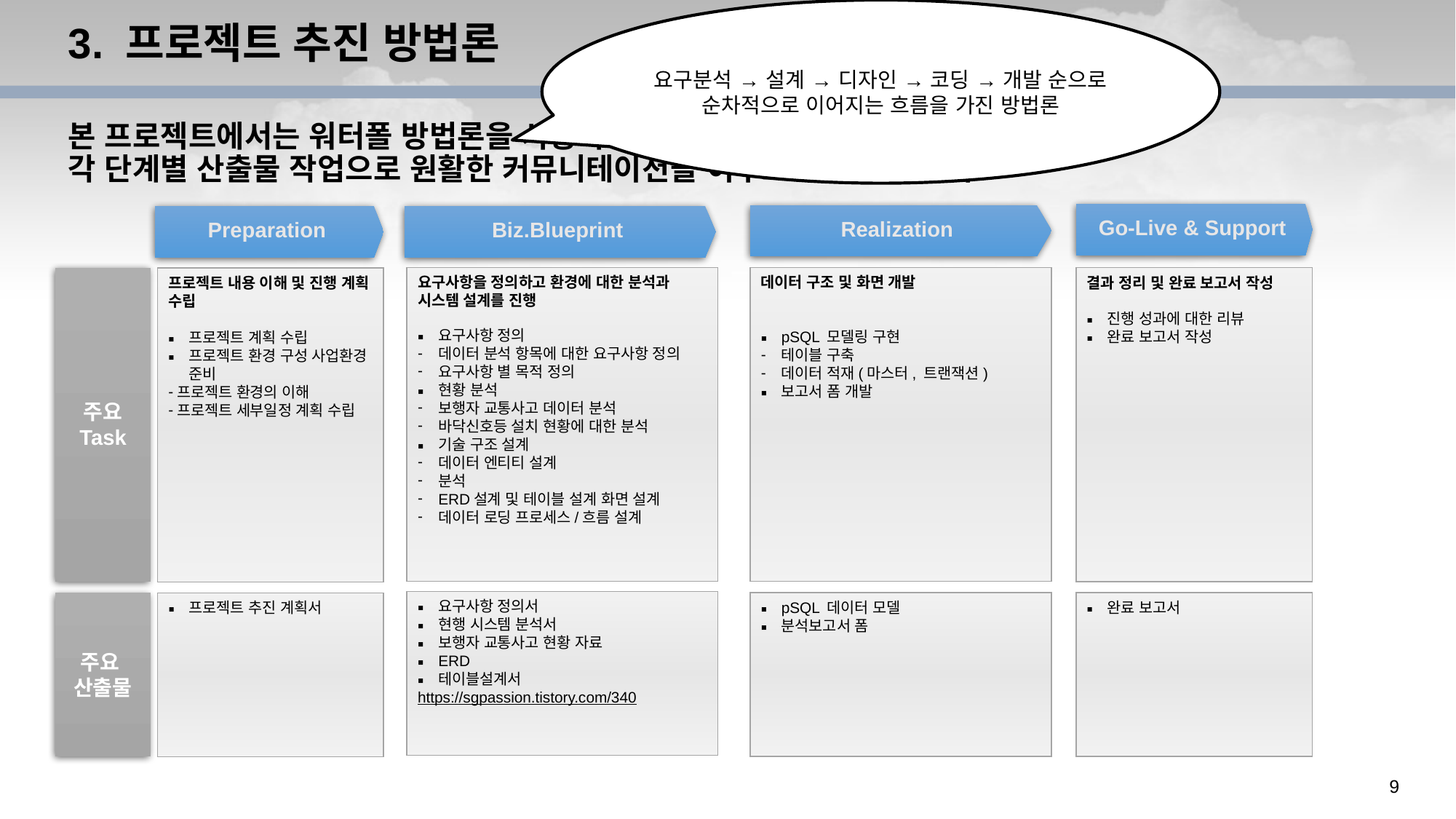

요구분석 → 설계 → 디자인 → 코딩 → 개발 순으로 순차적으로 이어지는 흐름을 가진 방법론
# 3. 프로젝트 추진 방법론
본 프로젝트에서는 워터폴 방법론을 사용하며,
각 단계별 산출물 작업으로 원활한 커뮤니테이션을 이루도록 할 것입니다.
Go-Live & Support
Realization
Preparation
Biz.Blueprint
요구사항을 정의하고 환경에 대한 분석과 시스템 설계를 진행

요구사항 정의
데이터 분석 항목에 대한 요구사항 정의
요구사항 별 목적 정의
현황 분석
보행자 교통사고 데이터 분석
바닥신호등 설치 현황에 대한 분석
기술 구조 설계
데이터 엔티티 설계
분석
ERD설계 및 테이블 설계 화면 설계
데이터 로딩 프로세스/흐름 설계
데이터 구조 및 화면 개발

pSQL 모델링 구현
테이블 구축
데이터 적재(마스터, 트랜잭션)
보고서 폼 개발
결과 정리 및 완료 보고서 작성

진행 성과에 대한 리뷰
완료 보고서 작성
주요 Task
프로젝트 내용 이해 및 진행 계획 수립

프로젝트 계획 수립
프로젝트 환경 구성 사업환경 준비
프로젝트 환경의 이해
프로젝트 세부일정 계획 수립
요구사항 정의서
현행 시스템 분석서
보행자 교통사고 현황 자료
ERD
테이블설계서
https://sgpassion.tistory.com/340

pSQL 데이터 모델
분석보고서 폼
완료 보고서
주요
산출물
프로젝트 추진 계획서